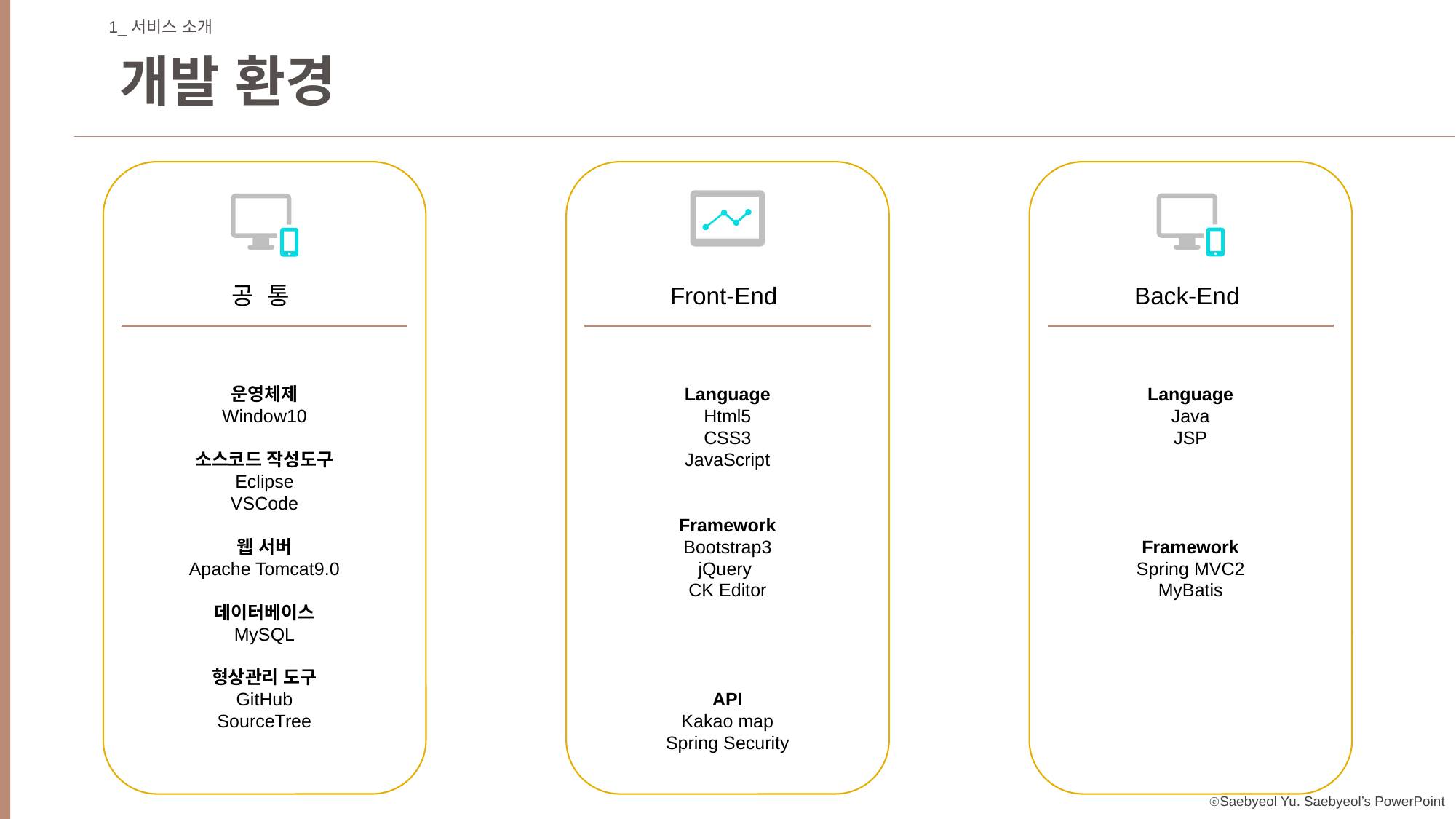

1_서비스 소개
개발 환경

Front-End
Back-End
공  통
Language
Html5
CSS3
JavaScript

Framework
Bootstrap3
jQuery
CK Editor

API
Kakao map
Spring Security

Language
Java
JSP

Framework
Spring MVC2
MyBatis
운영체제
Window10

소스코드 작성도구
Eclipse
VSCode

웹 서버
Apache Tomcat9.0

데이터베이스
MySQL

형상관리 도구
GitHub
SourceTree